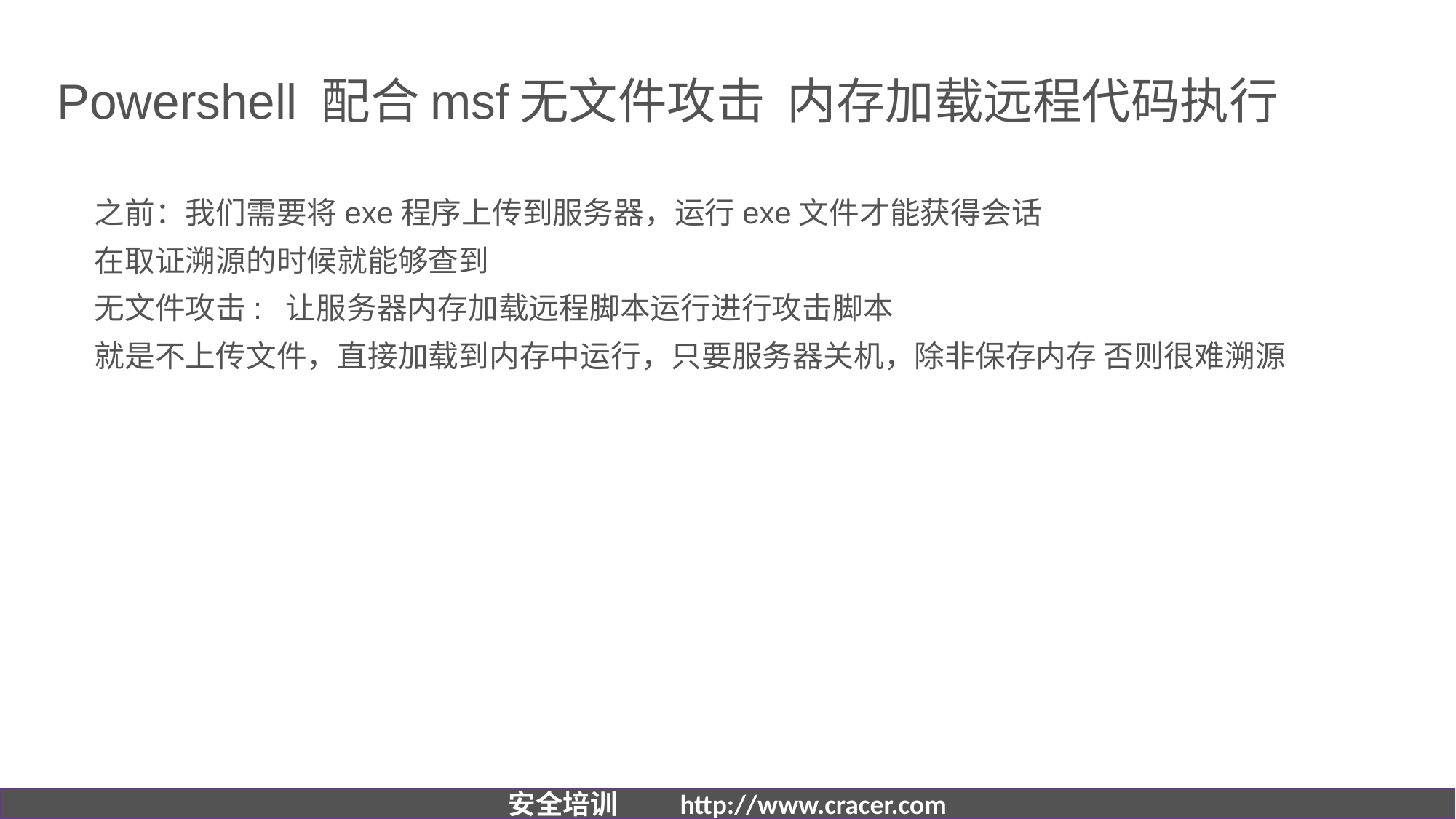

# Powershell 配合msf无文件攻击  内存加载远程代码执行
之前：我们需要将exe程序上传到服务器，运行exe文件才能获得会话
在取证溯源的时候就能够查到
无文件攻击:  让服务器内存加载远程脚本运行进行攻击脚本
就是不上传文件，直接加载到内存中运行，只要服务器关机，除非保存内存 否则很难溯源